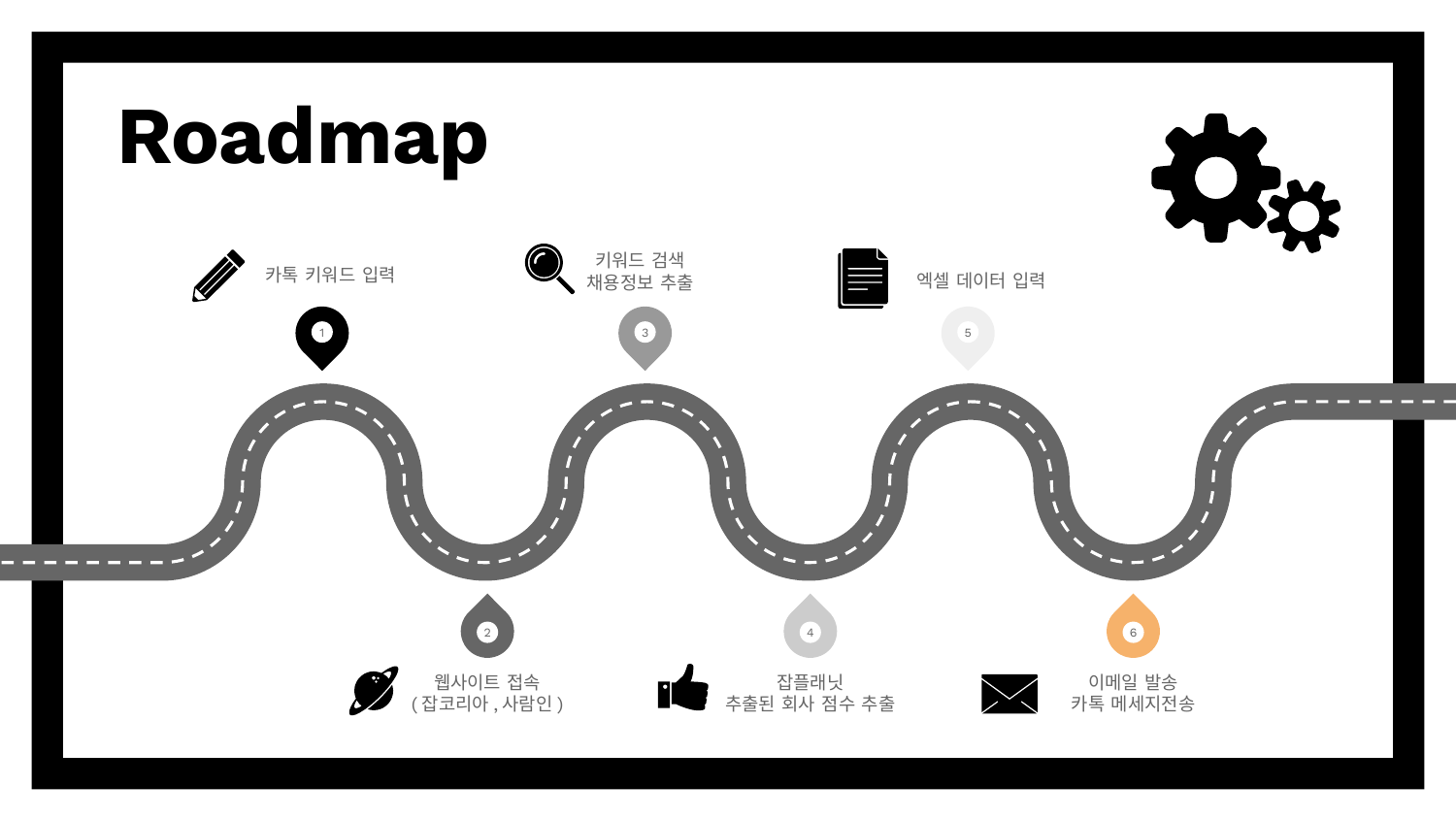

# Roadmap

엑셀 데이터 입력
키워드 검색
채용정보 추출

카톡 키워드 입력

1

3

5

2

4

6

웹사이트 접속
(잡코리아,사람인)
잡플래닛
추출된 회사 점수 추출
이메일 발송
카톡 메세지전송